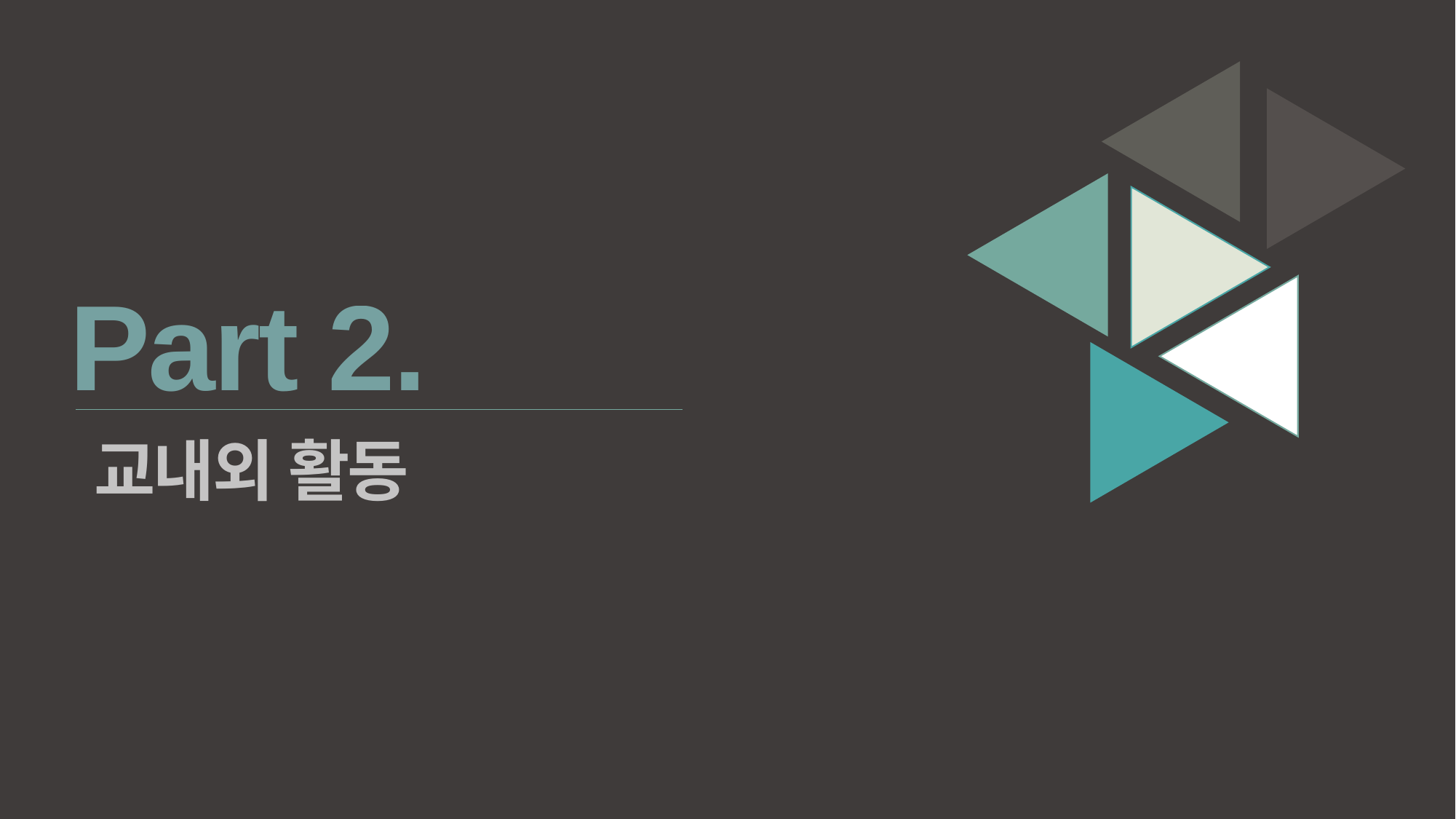

Part 2.
교내외 활동

Copyrightⓒ. Saebyeol Yu. All Rights Reserved.